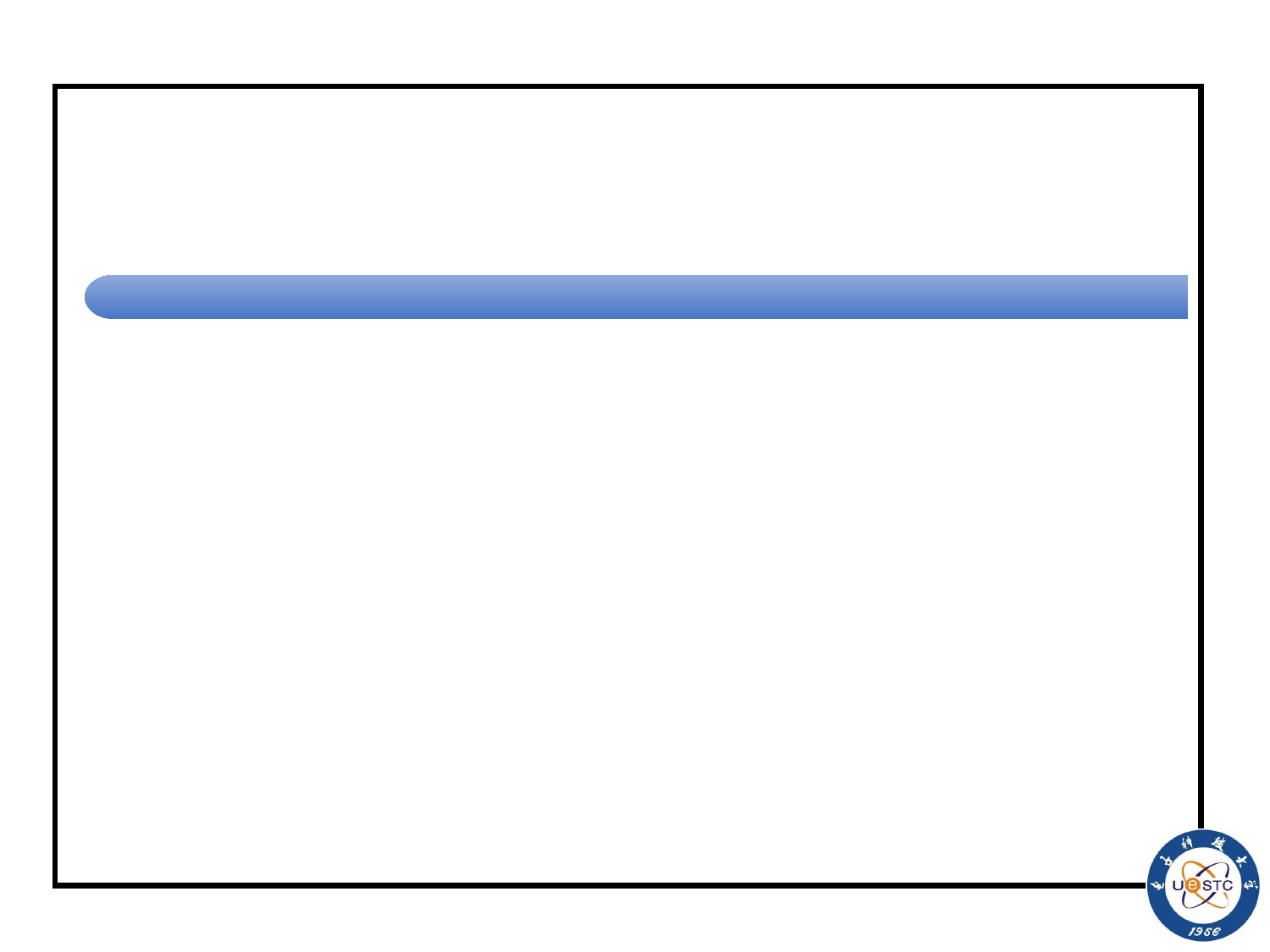

#
③seek_a状态时,  没有再发现a(都已被#所代替),  还需要检查是否所有的b都已经被扫描过。
<seek_a,  ├,  check,   ├,  R>
<check,   #,  check,   #,  R>
<check,   B,  accept,  B,  N>